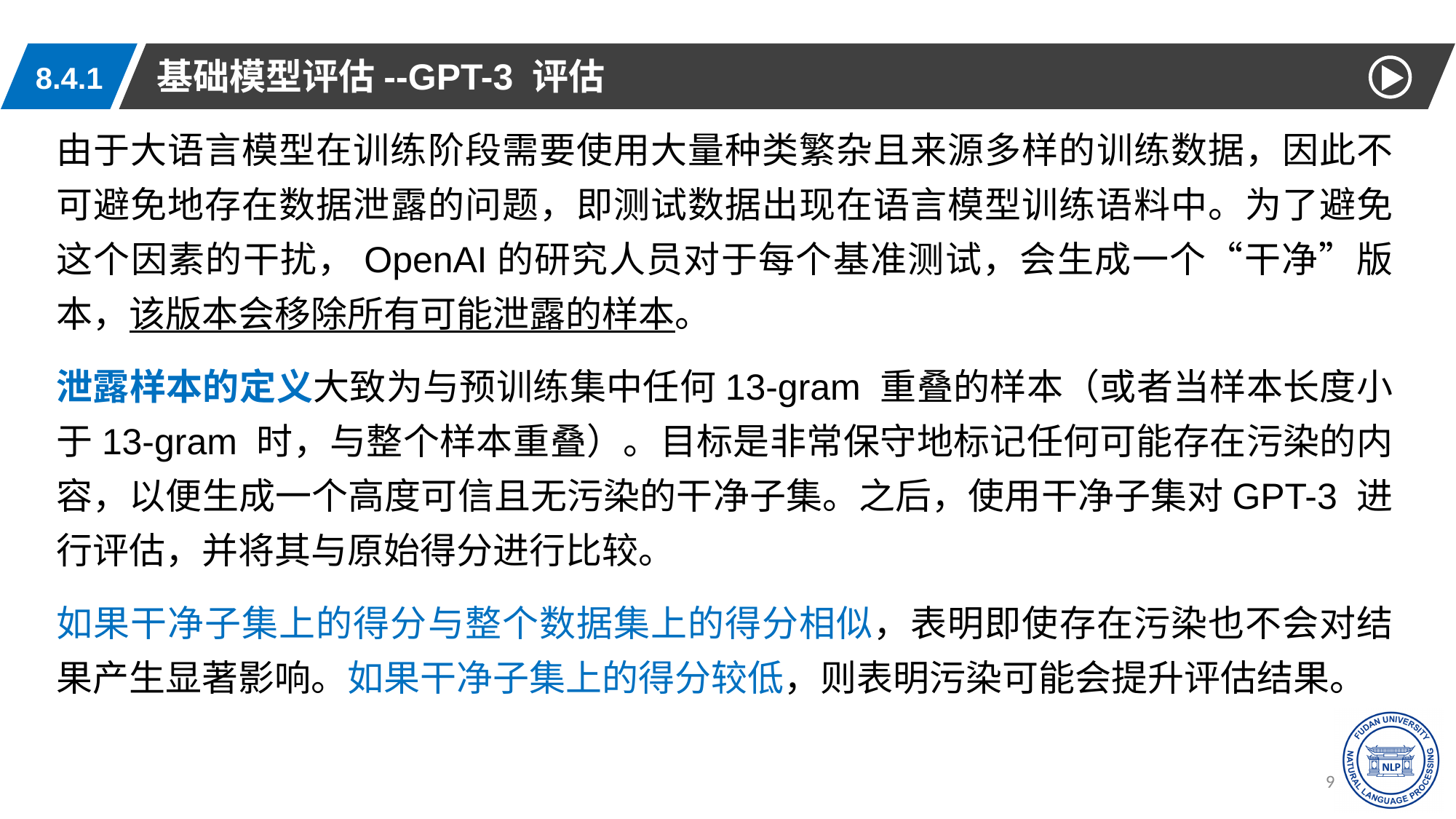

基础模型评估--GPT-3 评估
8.4.1

由于大语言模型在训练阶段需要使用大量种类繁杂且来源多样的训练数据，因此不可避免地存在数据泄露的问题，即测试数据出现在语言模型训练语料中。为了避免这个因素的干扰，OpenAI的研究人员对于每个基准测试，会生成一个“干净”版本，该版本会移除所有可能泄露的样本。
泄露样本的定义大致为与预训练集中任何13-gram 重叠的样本（或者当样本长度小于13-gram 时，与整个样本重叠）。目标是非常保守地标记任何可能存在污染的内容，以便生成一个高度可信且无污染的干净子集。之后，使用干净子集对GPT-3 进行评估，并将其与原始得分进行比较。
如果干净子集上的得分与整个数据集上的得分相似，表明即使存在污染也不会对结果产生显著影响。如果干净子集上的得分较低，则表明污染可能会提升评估结果。

91